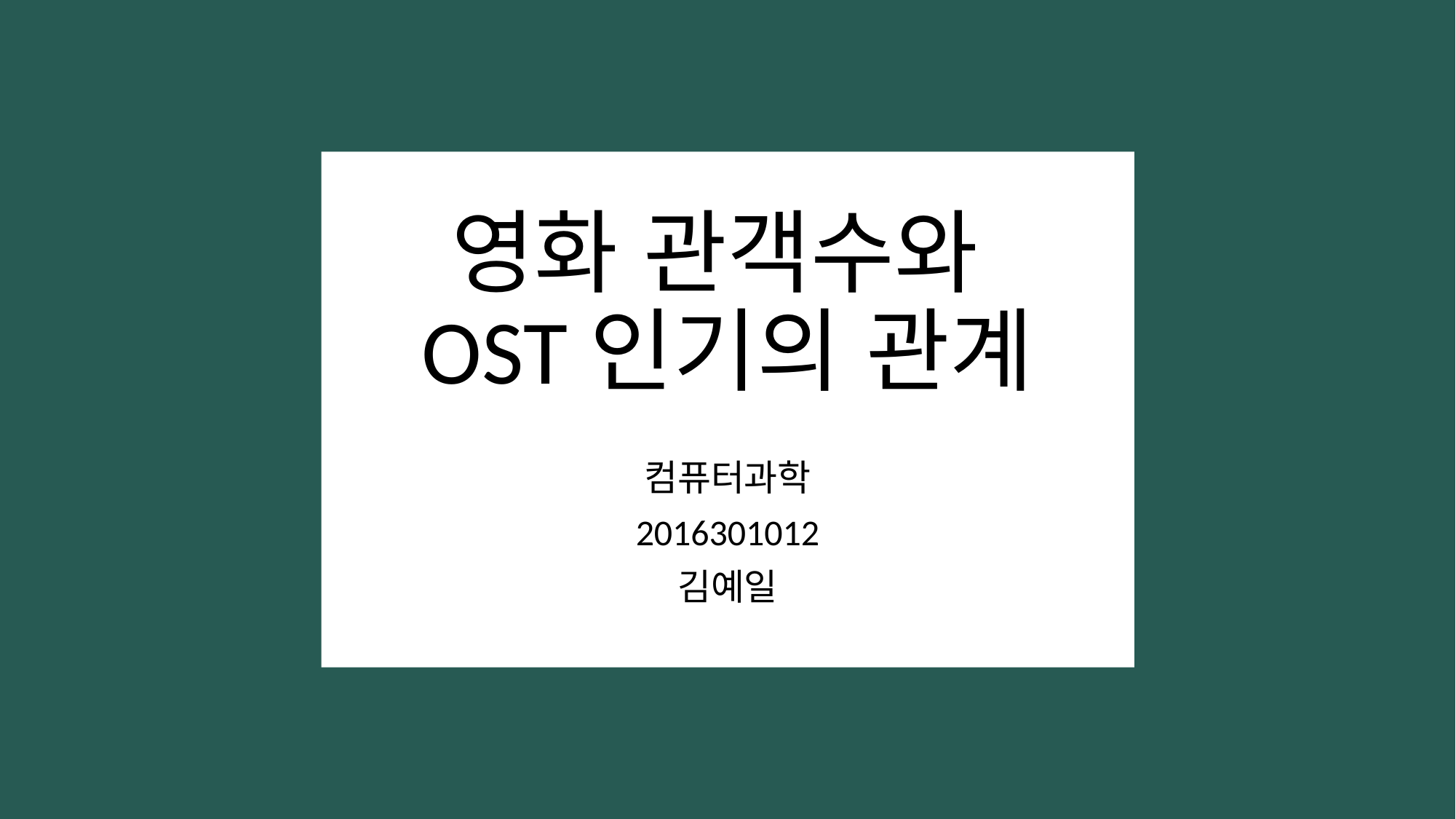

# 영화 관객수와 OST인기의 관계

컴퓨터과학
2016301012
김예일